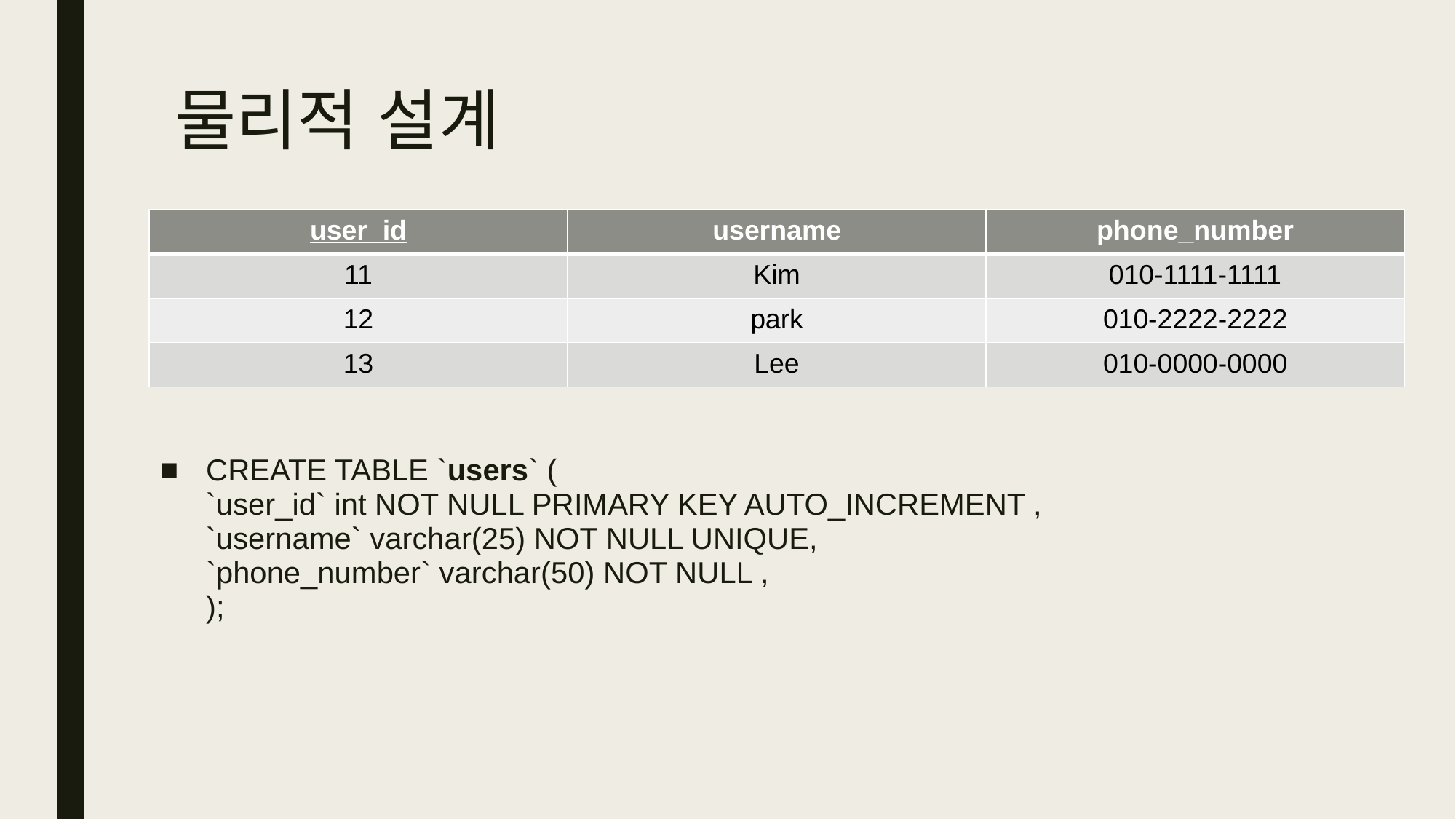

# 물리적 설계
| user\_id | username | phone\_number |
| --- | --- | --- |
| 11 | Kim | 010-1111-1111 |
| 12 | park | 010-2222-2222 |
| 13 | Lee | 010-0000-0000 |
CREATE TABLE `users` (
`user_id` int NOT NULL PRIMARY KEY AUTO_INCREMENT ,
`username` varchar(25) NOT NULL UNIQUE,
`phone_number` varchar(50) NOT NULL ,
);